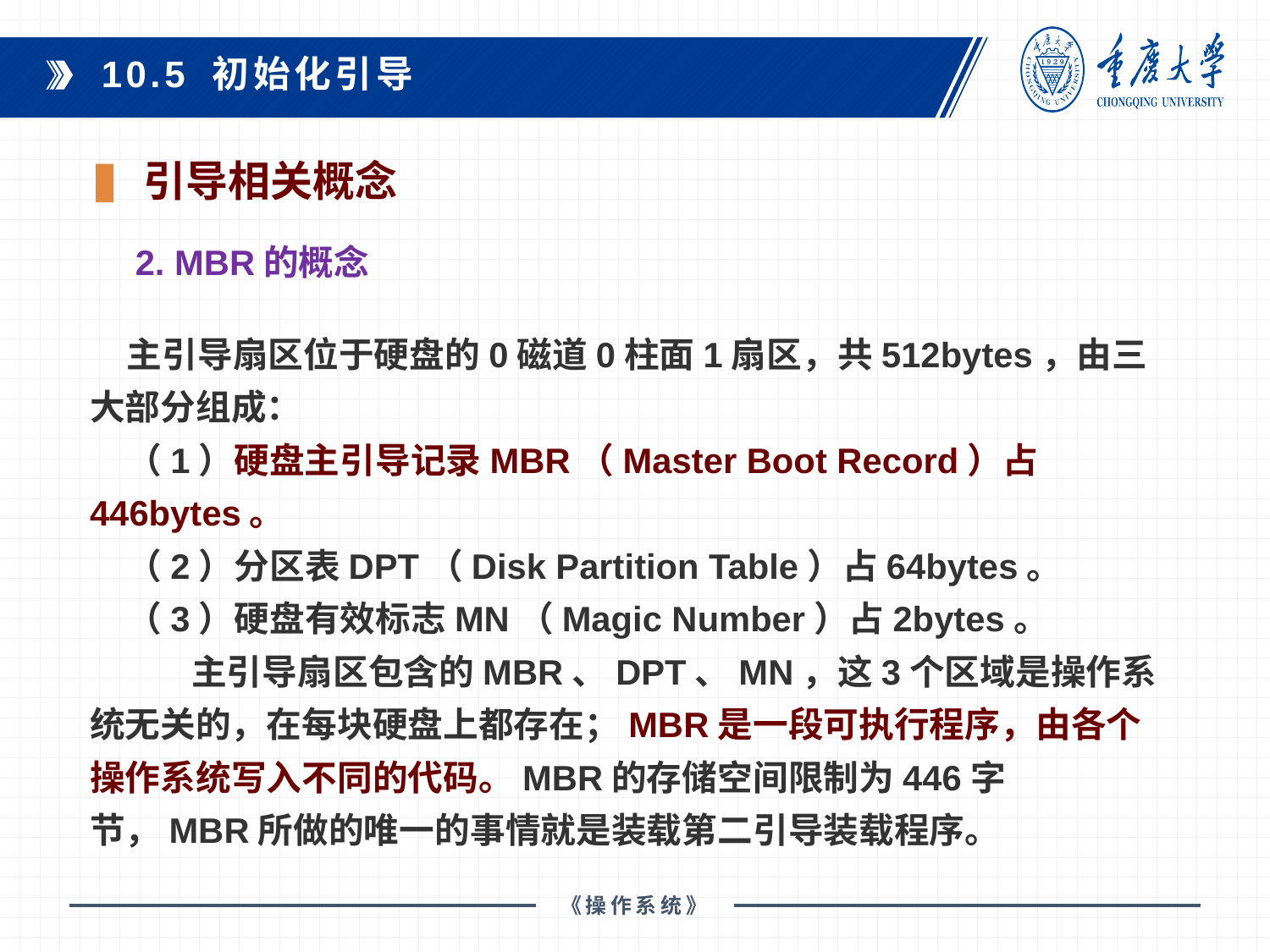

10.5 初始化引导
引导相关概念

2. MBR的概念

主引导扇区位于硬盘的0磁道0柱面1扇区，共512bytes，由三大部分组成：
（1）硬盘主引导记录MBR（Master Boot Record）占446bytes。
（2）分区表DPT（Disk Partition Table）占64bytes。
（3）硬盘有效标志MN（Magic Number）占2bytes。
       主引导扇区包含的MBR、DPT、MN，这3个区域是操作系统无关的，在每块硬盘上都存在；MBR是一段可执行程序，由各个操作系统写入不同的代码。MBR的存储空间限制为446字节，MBR所做的唯一的事情就是装载第二引导装载程序。